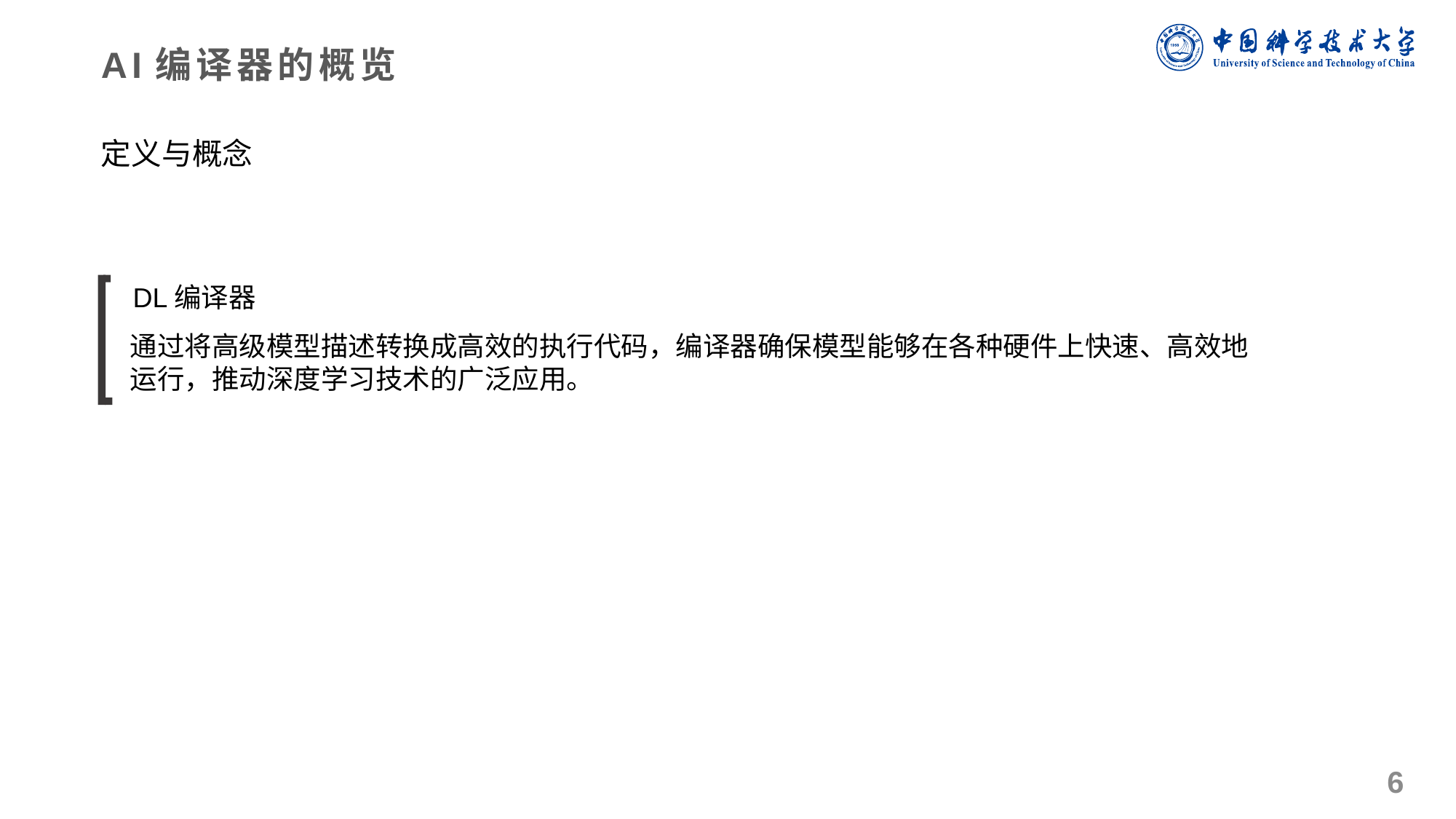

AI编译器的概览
定义与概念

DL编译器
通过将高级模型描述转换成高效的执行代码，编译器确保模型能够在各种硬件上快速、高效地运行，推动深度学习技术的广泛应用。
6